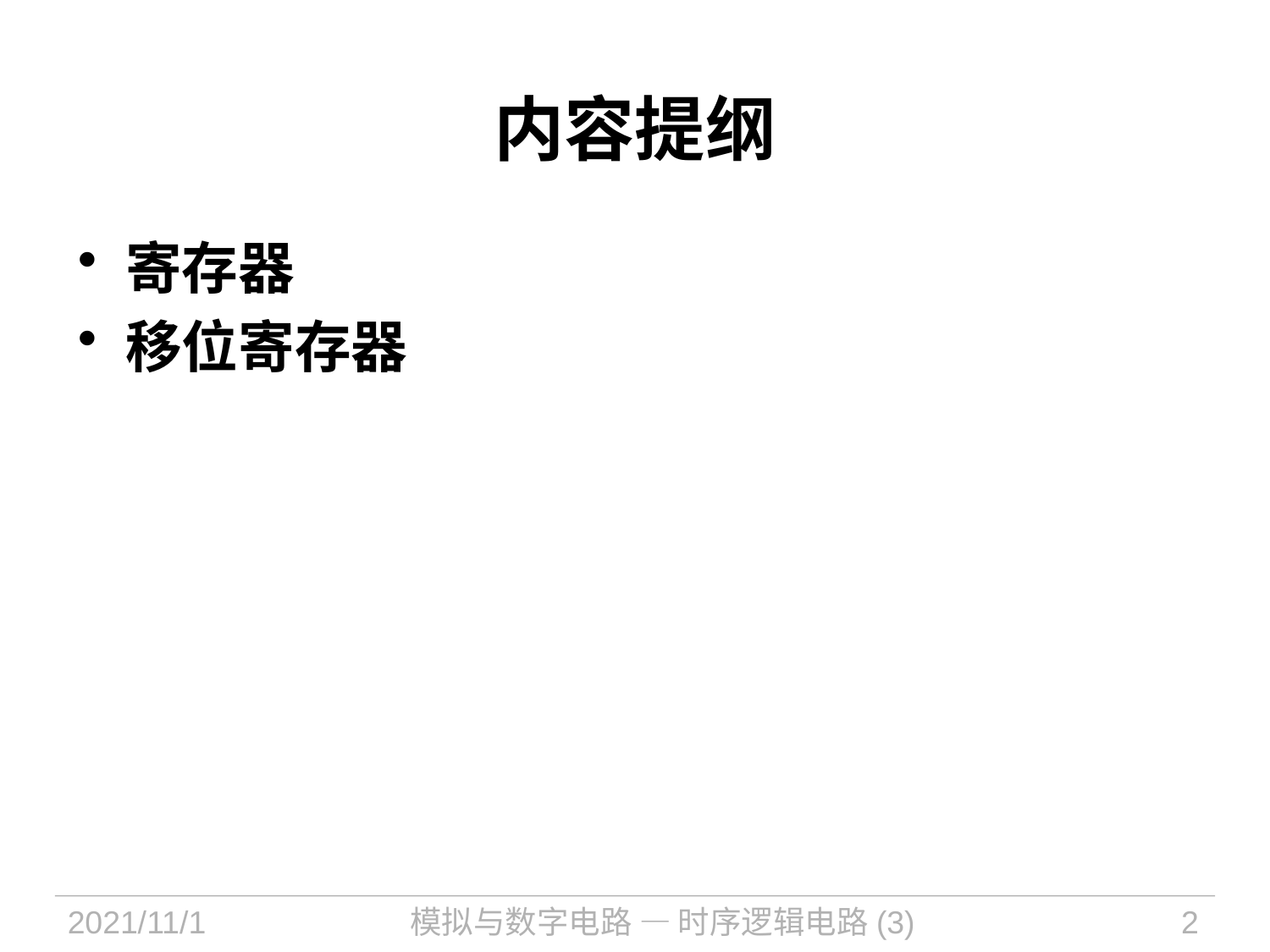

内容提纲
寄存器
移位寄存器

2021/11/1
模拟与数字电路 — 时序逻辑电路(3)
2